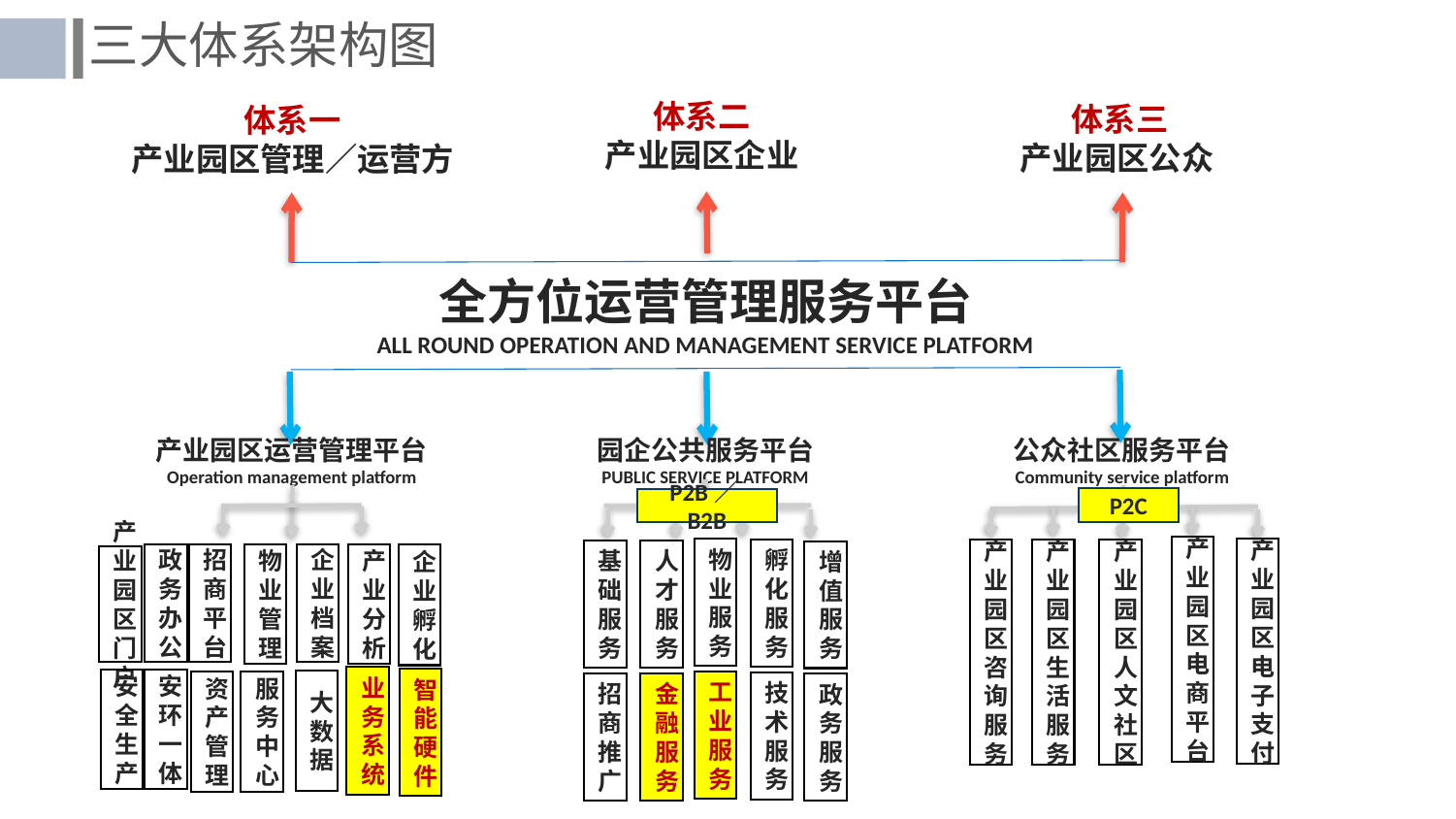

三大体系架构图

体系二
产业园区企业
体系三
产业园区公众
体系一
产业园区管理／运营方
全方位运营管理服务平台
ALL ROUND OPERATION AND MANAGEMENT SERVICE PLATFORM
产业园区运营管理平台
Operation management platform
园企公共服务平台
PUBLIC SERVICE PLATFORM
公众社区服务平台
Community service platform
P2C
P2B／B2B
产业园区电商平台
产业园区电子支付
物业服务
孵化服务
产业园区咨询
服务
产业园区生活
服务
产业园区
人文社区
基础服务
人才服务
增值服务
产业分析
政务办公
企业档案
招商平台
物业管理
企业孵化
产业园区门户
安环一体
安全生产
大数据
服务中心
工业服务
技术服务
招商推广
金融服务
政务服务
业务系统
智能硬件
资产管理